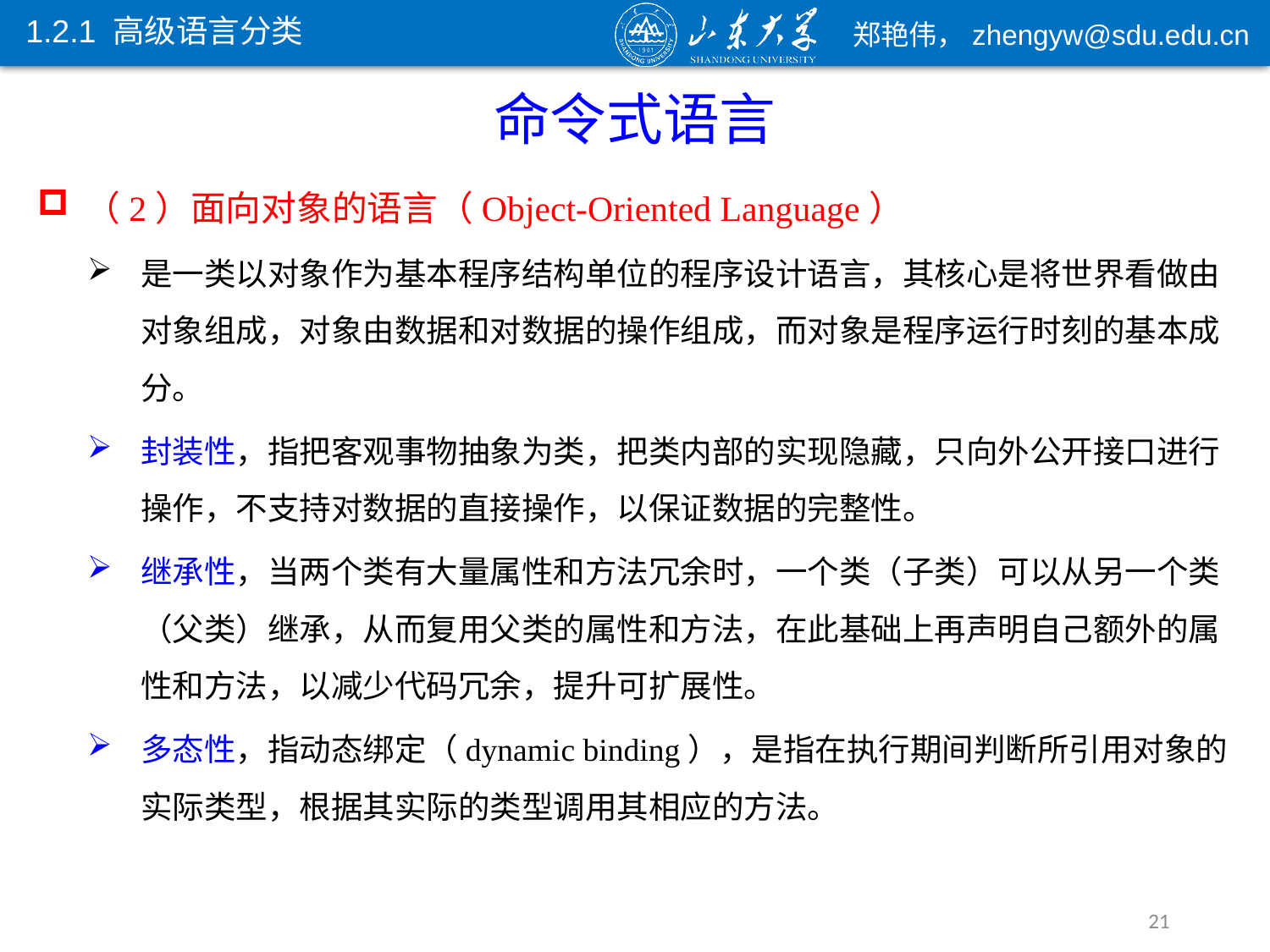

1.2.1 高级语言分类
命令式语言
（2）面向对象的语言（Object-Oriented Language）
是一类以对象作为基本程序结构单位的程序设计语言，其核心是将世界看做由对象组成，对象由数据和对数据的操作组成，而对象是程序运行时刻的基本成分。
封装性，指把客观事物抽象为类，把类内部的实现隐藏，只向外公开接口进行操作，不支持对数据的直接操作，以保证数据的完整性。
继承性，当两个类有大量属性和方法冗余时，一个类（子类）可以从另一个类（父类）继承，从而复用父类的属性和方法，在此基础上再声明自己额外的属性和方法，以减少代码冗余，提升可扩展性。
多态性，指动态绑定（dynamic binding），是指在执行期间判断所引用对象的实际类型，根据其实际的类型调用其相应的方法。
21